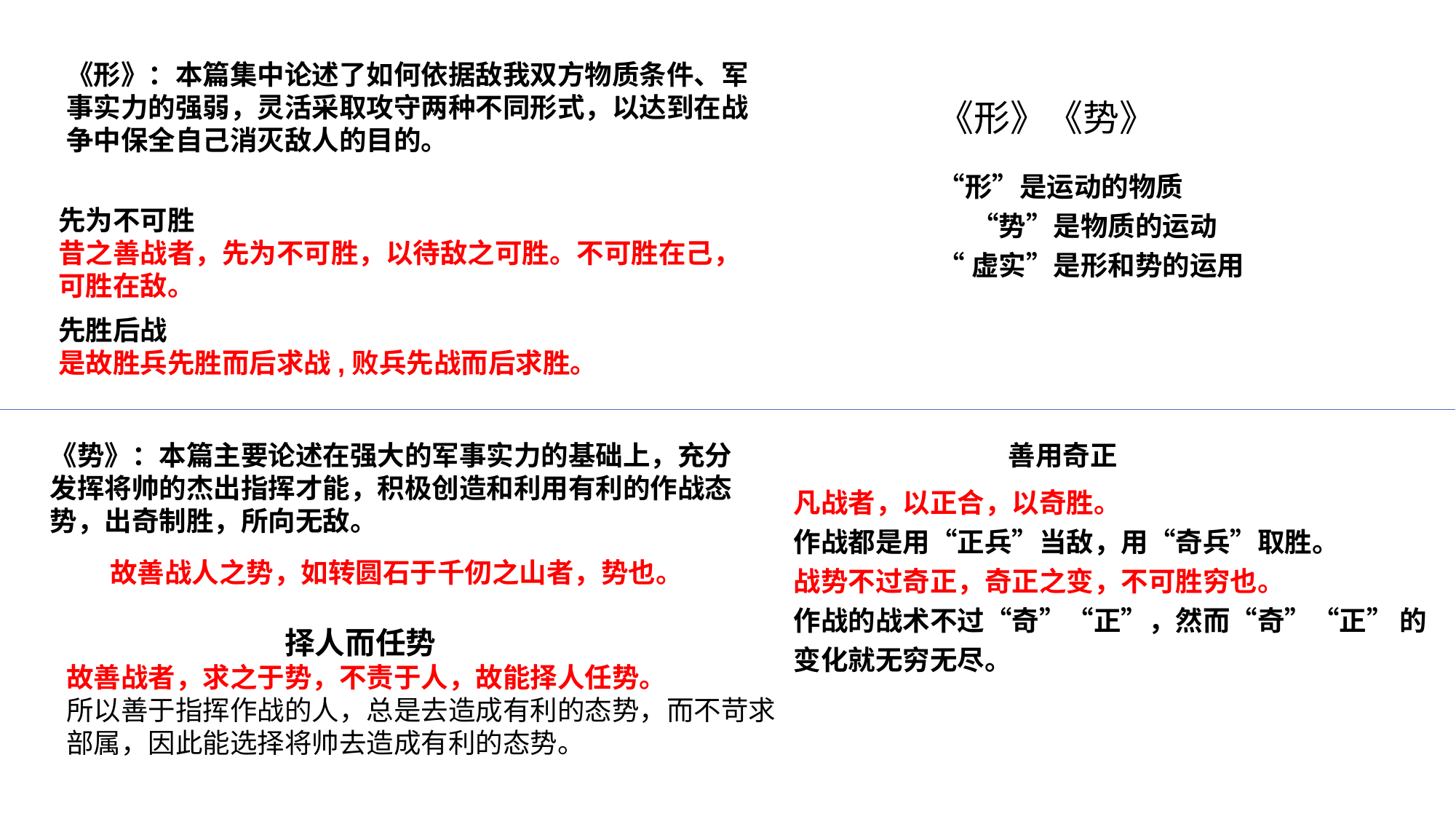

《形》：本篇集中论述了如何依据敌我双方物质条件、军事实力的强弱，灵活采取攻守两种不同形式，以达到在战争中保全自己消灭敌人的目的。
《形》《势》
“形”是运动的物质
　 “势”是物质的运动
“虚实”是形和势的运用
先为不可胜
昔之善战者，先为不可胜，以待敌之可胜。不可胜在己，可胜在敌。
先胜后战
是故胜兵先胜而后求战,败兵先战而后求胜。
《势》：本篇主要论述在强大的军事实力的基础上，充分发挥将帅的杰出指挥才能，积极创造和利用有利的作战态势，出奇制胜，所向无敌。
善用奇正
凡战者，以正合，以奇胜。
作战都是用“正兵”当敌，用“奇兵”取胜。
战势不过奇正，奇正之变，不可胜穷也。
作战的战术不过“奇”“正”，然而“奇”“正” 的变化就无穷无尽。
	故善战人之势，如转圆石于千仞之山者，势也。
 		择人而任势
故善战者，求之于势，不责于人，故能择人任势。
所以善于指挥作战的人，总是去造成有利的态势，而不苛求部属，因此能选择将帅去造成有利的态势。